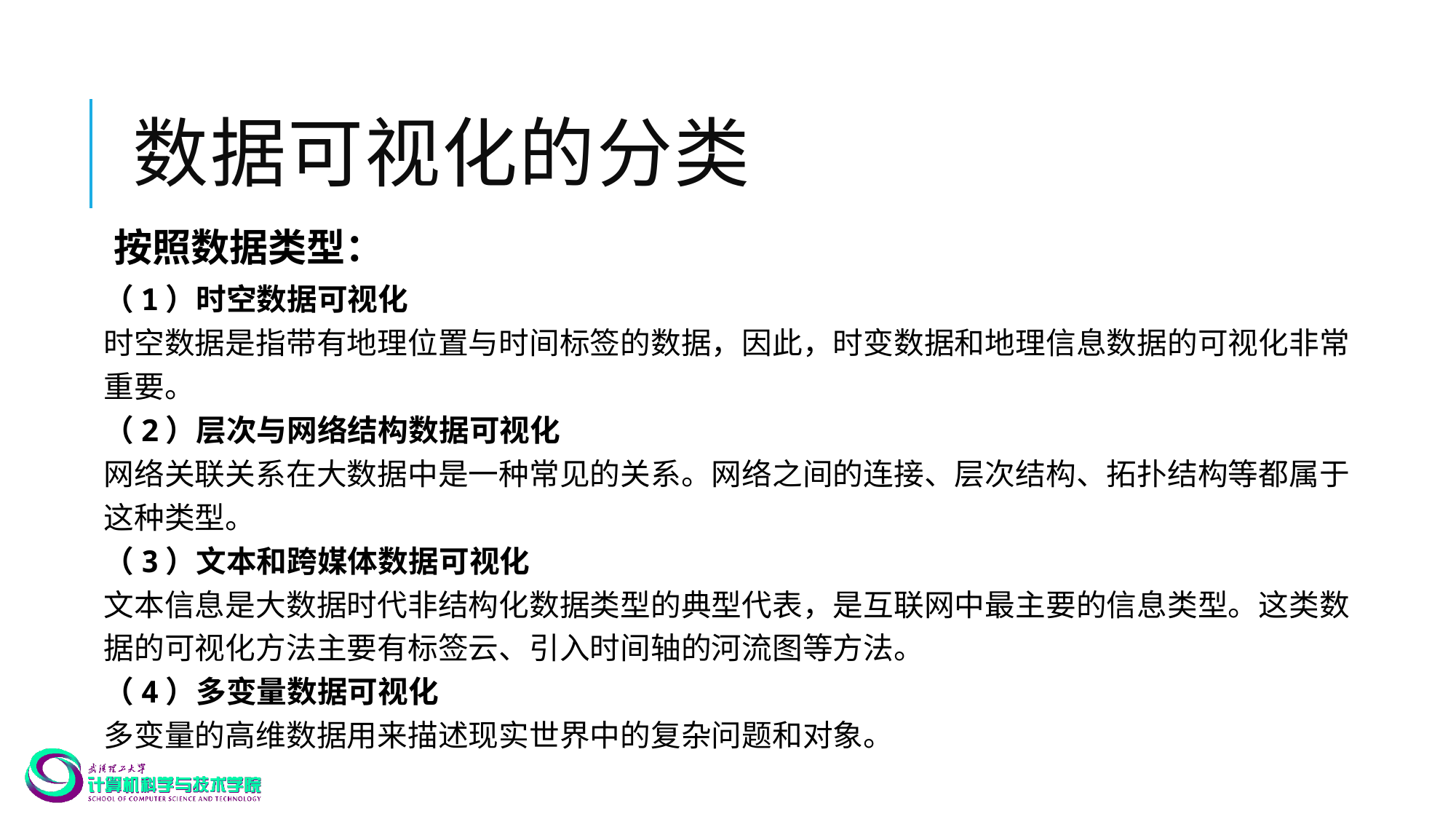

# 数据可视化的分类
按照数据类型：
（1）时空数据可视化
时空数据是指带有地理位置与时间标签的数据，因此，时变数据和地理信息数据的可视化非常重要。
（2）层次与网络结构数据可视化
网络关联关系在大数据中是一种常见的关系。网络之间的连接、层次结构、拓扑结构等都属于这种类型。
（3）文本和跨媒体数据可视化
文本信息是大数据时代非结构化数据类型的典型代表，是互联网中最主要的信息类型。这类数据的可视化方法主要有标签云、引入时间轴的河流图等方法。
（4）多变量数据可视化
多变量的高维数据用来描述现实世界中的复杂问题和对象。